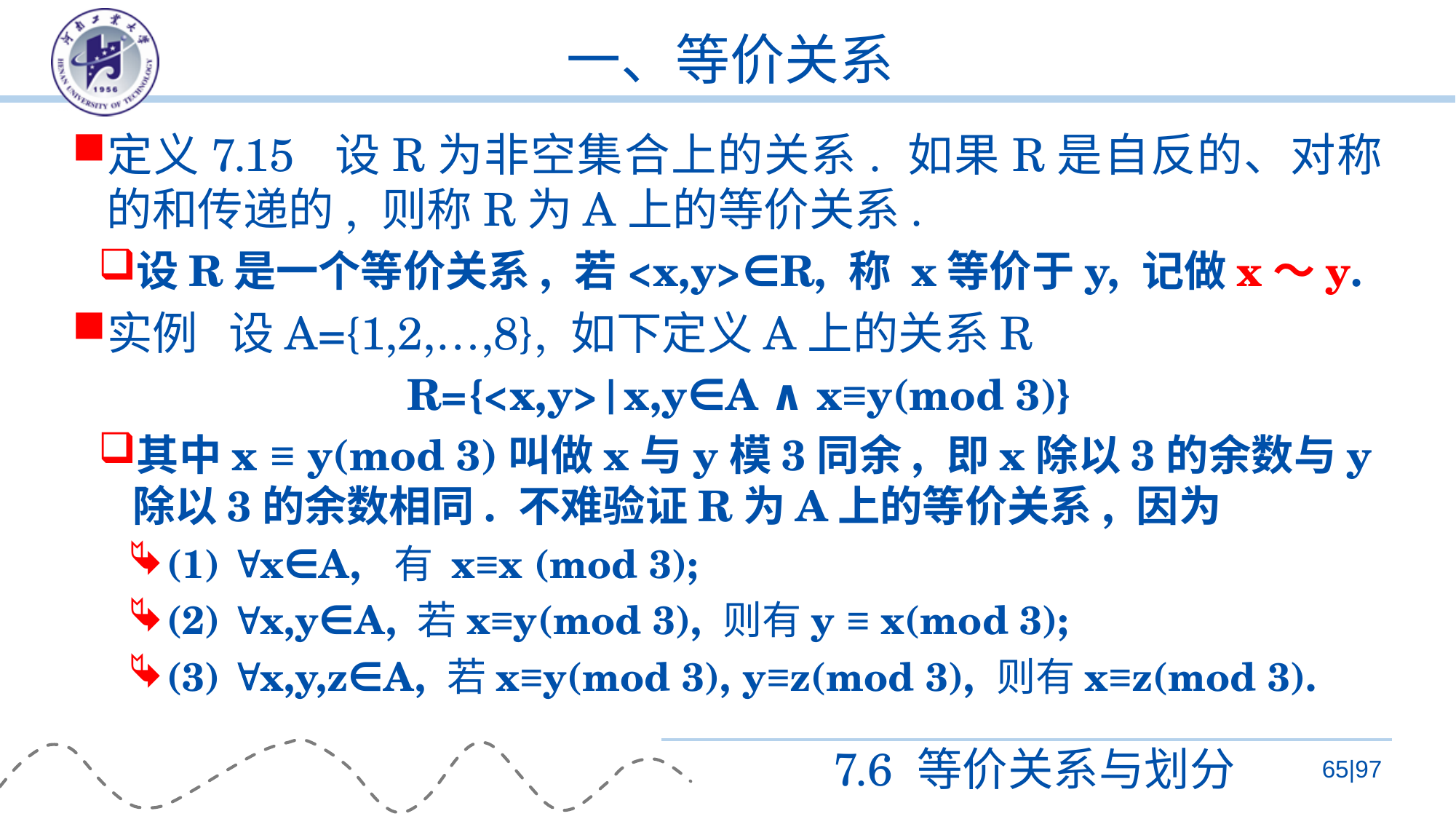

# 一、等价关系
定义7.15  设R为非空集合上的关系. 如果R是自反的、对称的和传递的, 则称R为A上的等价关系.
设R是一个等价关系, 若<x,y>∈R, 称 x等价于y, 记做x～y.
实例   设A={1,2,…,8}, 如下定义A上的关系R
R={<x,y>|x,y∈A ∧ x≡y(mod 3)}
其中x ≡ y(mod 3)叫做x与y模3同余, 即x除以3的余数与y除以3的余数相同. 不难验证R为A上的等价关系, 因为
(1) ∀x∈A,  有 x≡x (mod 3);
(2) ∀x,y∈A, 若x≡y(mod 3), 则有y ≡ x(mod 3);
(3) ∀x,y,z∈A, 若x≡y(mod 3), y≡z(mod 3), 则有x≡z(mod 3).
7.6 等价关系与划分
65|97